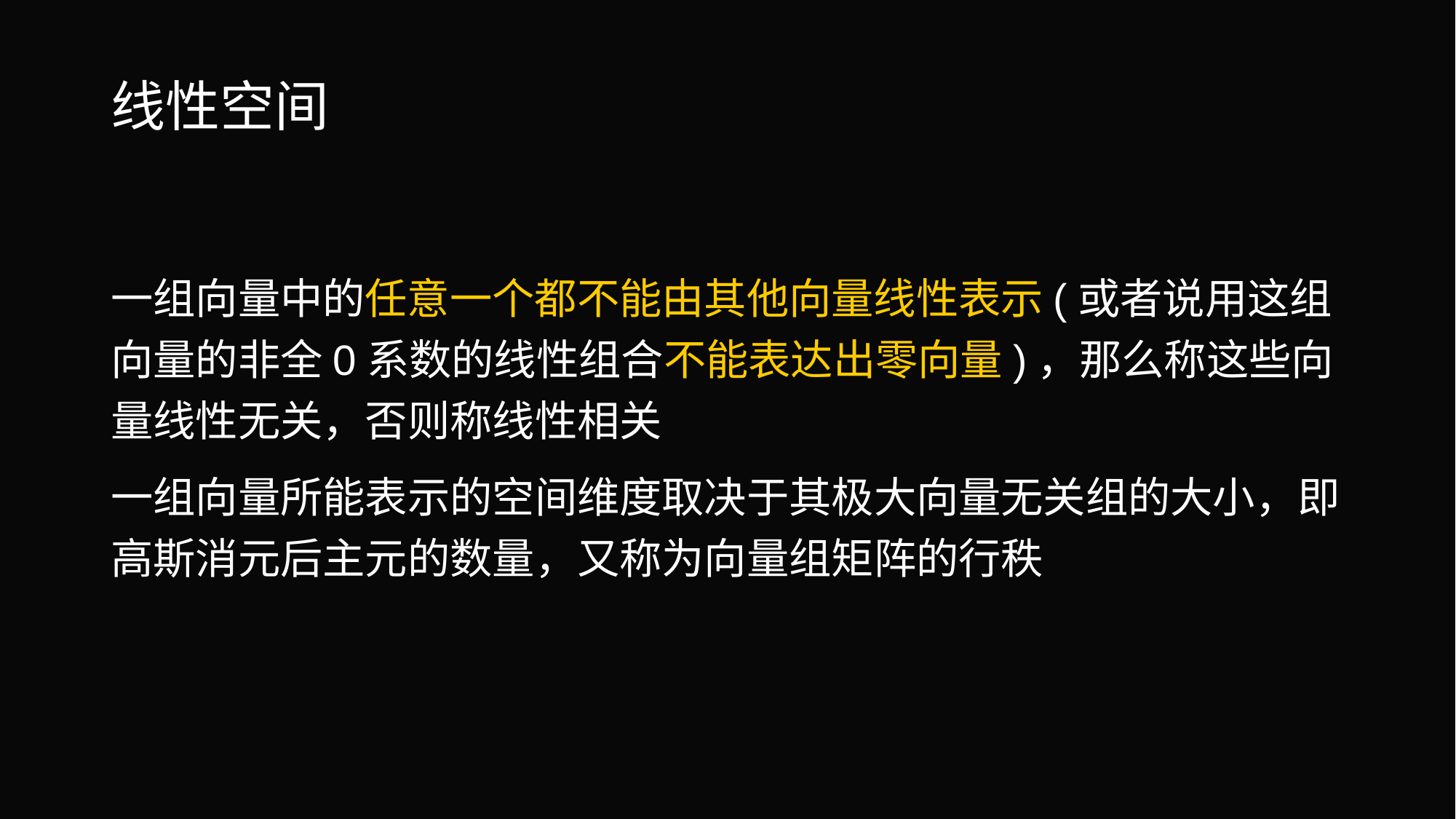

# 线性空间
一组向量中的任意一个都不能由其他向量线性表示(或者说用这组向量的非全0系数的线性组合不能表达出零向量)，那么称这些向量线性无关，否则称线性相关
一组向量所能表示的空间维度取决于其极大向量无关组的大小，即高斯消元后主元的数量，又称为向量组矩阵的行秩